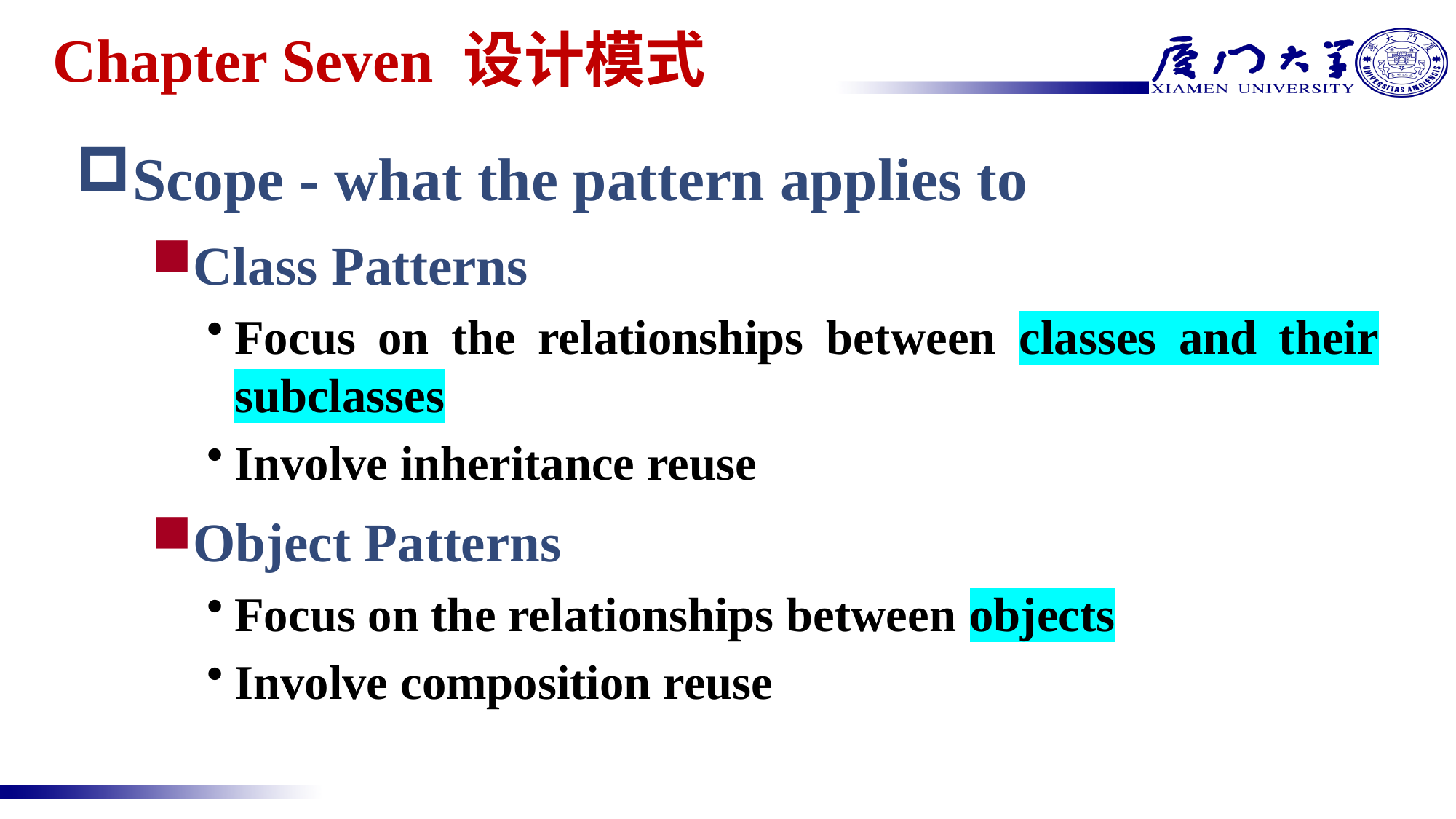

# Chapter Seven 设计模式
Scope - what the pattern applies to
Class Patterns
Focus on the relationships between classes and their subclasses
Involve inheritance reuse
Object Patterns
Focus on the relationships between objects
Involve composition reuse